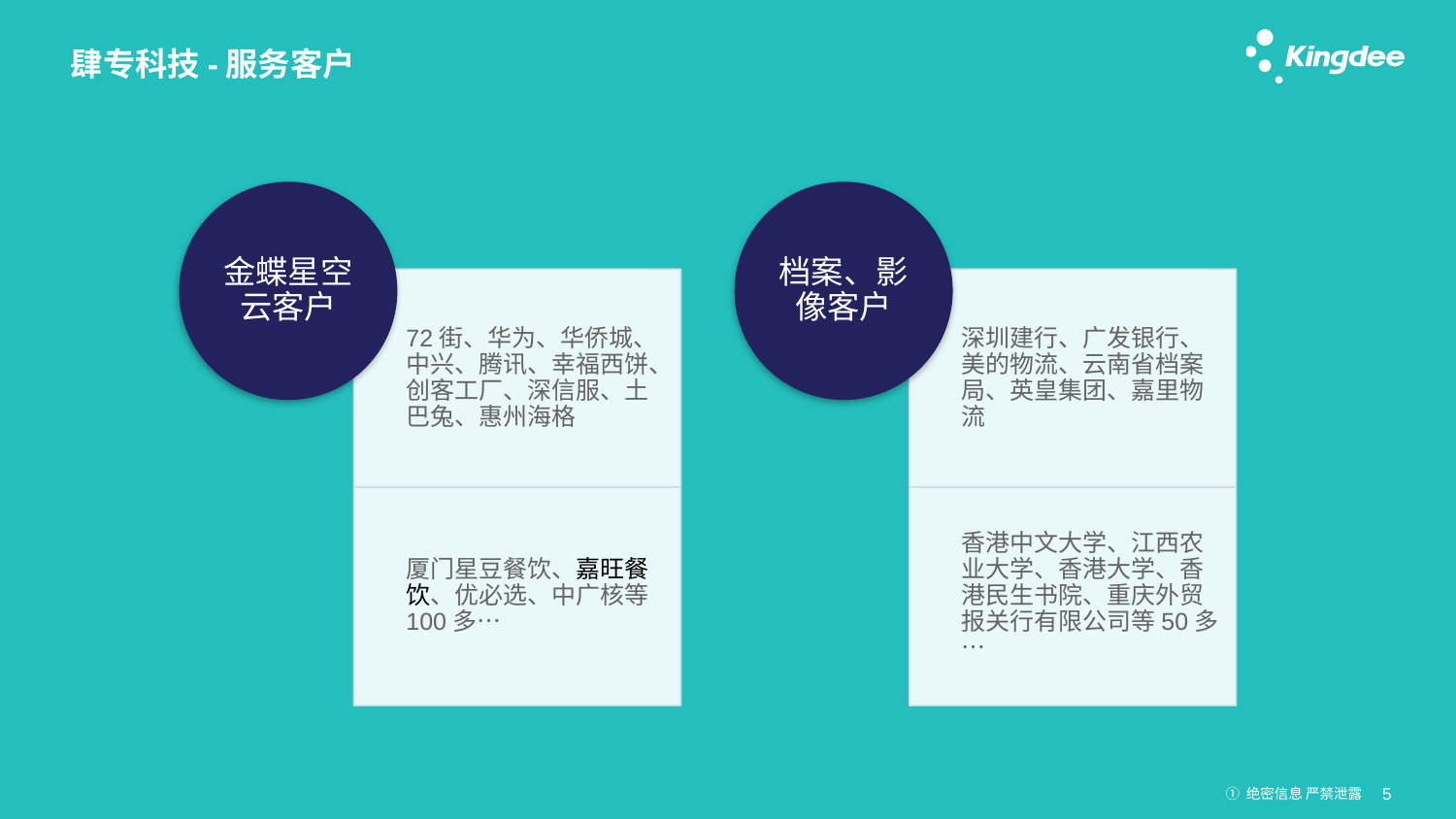

肆专科技-服务客户
72街、华为、华侨城、中兴、腾讯、幸福西饼、创客工厂、深信服、土巴兔、惠州海格
厦门星豆餐饮、嘉旺餐饮、优必选、中广核等100多…
金蝶星空云客户
深圳建行、广发银行、美的物流、云南省档案局、英皇集团、嘉里物流
香港中文大学、江西农业大学、香港大学、香港民生书院、重庆外贸报关行有限公司等50多…
档案、影像客户